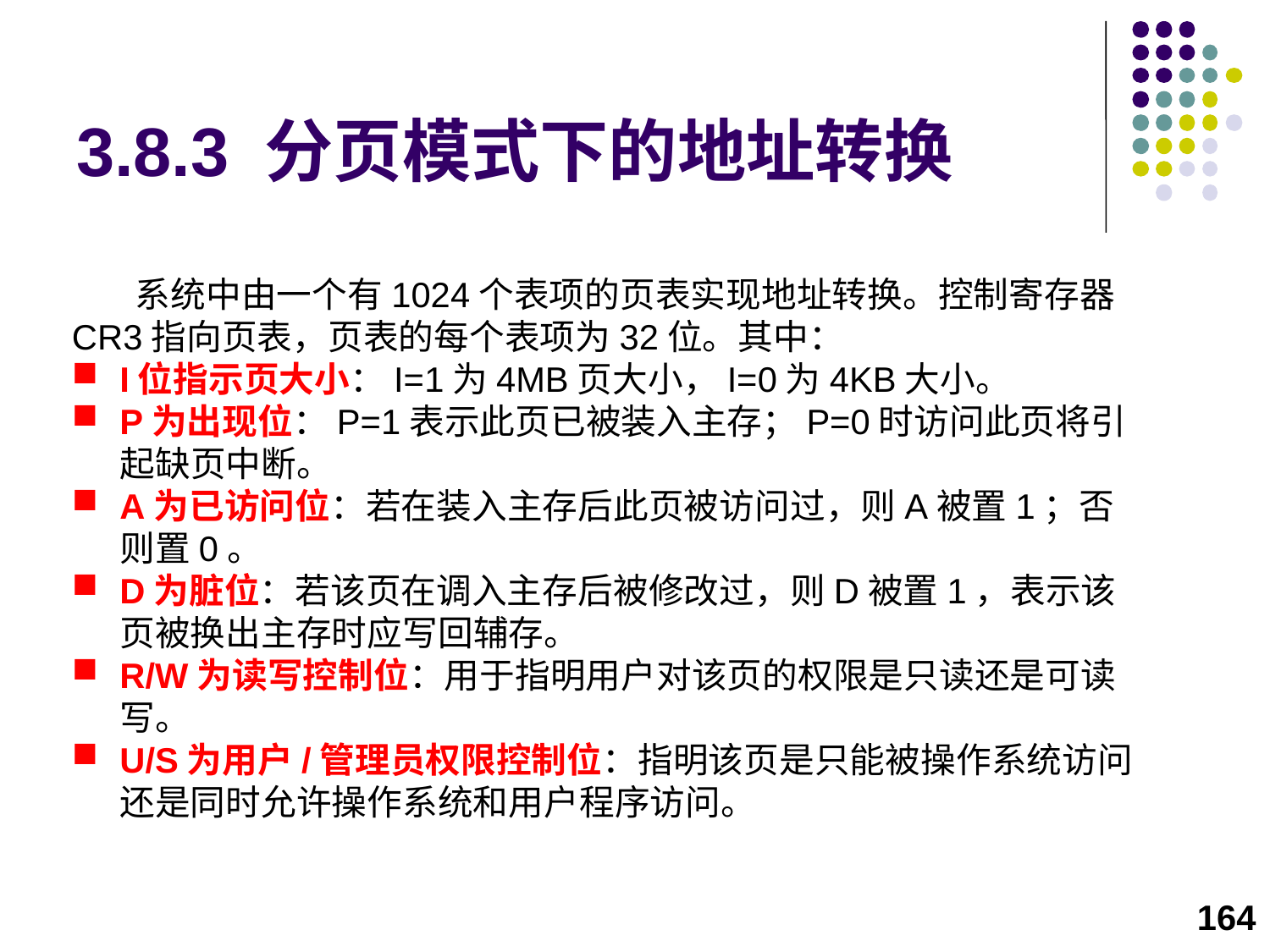

# 3.8.3 分页模式下的地址转换
系统中由一个有1024个表项的页表实现地址转换。控制寄存器CR3指向页表，页表的每个表项为32位。其中：
I位指示页大小：I=1为4MB页大小，I=0为4KB大小。
P为出现位：P=1表示此页已被装入主存；P=0时访问此页将引起缺页中断。
A为已访问位：若在装入主存后此页被访问过，则A被置1；否则置0。
D为脏位：若该页在调入主存后被修改过，则D被置1，表示该页被换出主存时应写回辅存。
R/W为读写控制位：用于指明用户对该页的权限是只读还是可读写。
U/S为用户/管理员权限控制位：指明该页是只能被操作系统访问还是同时允许操作系统和用户程序访问。
164